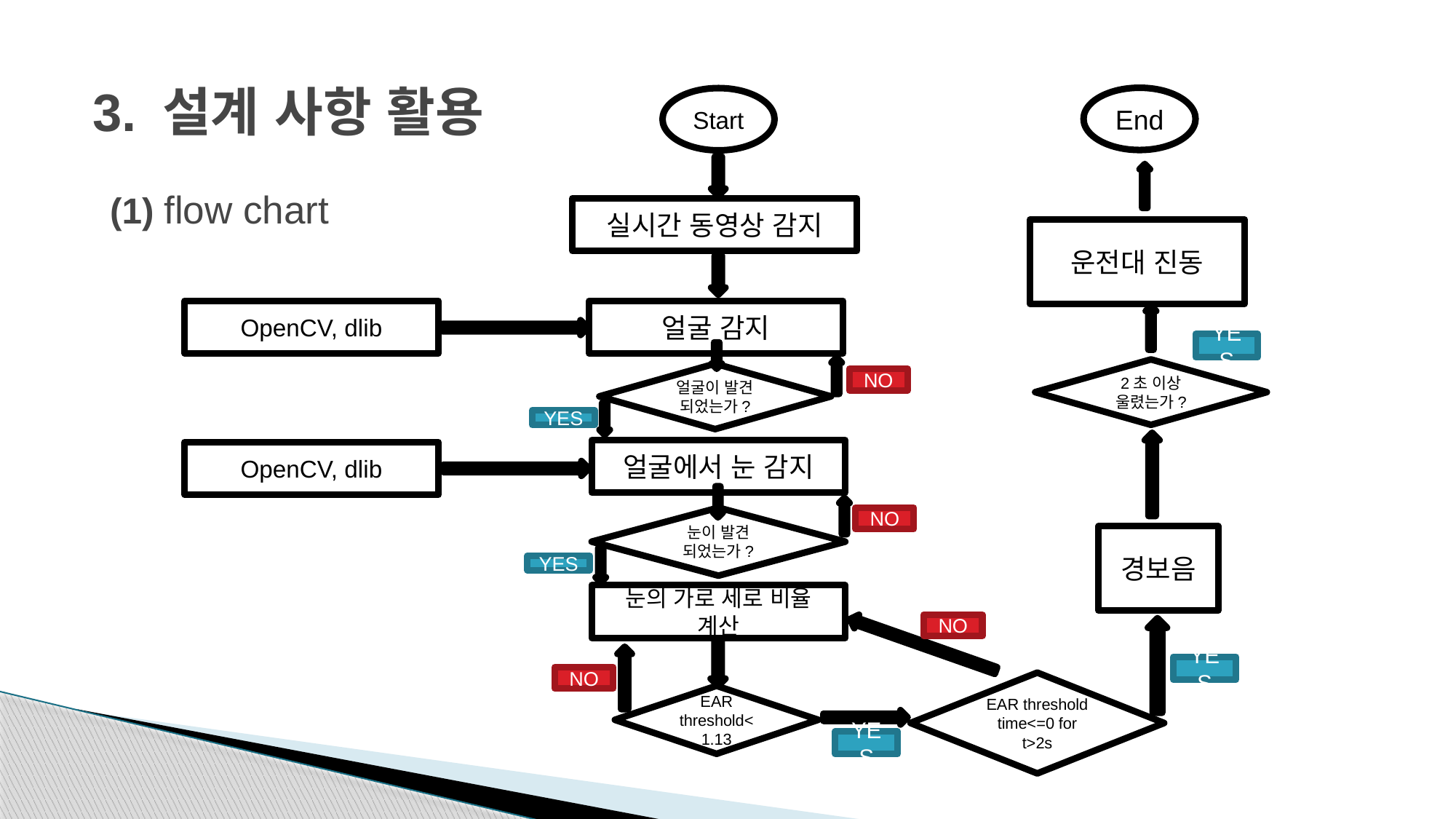

# 3. 설계 사항 활용 (1) flow chart
End
Start

실시간 동영상 감지
운전대 진동

OpenCV, dlib
얼굴 감지

YES

2초 이상 울렸는가?
얼굴이 발견 되었는가?
NO

YES

얼굴에서 눈 감지
OpenCV, dlib

눈이 발견 되었는가?
NO

경보음
YES

눈의 가로 세로 비율 계산
NO

YES
NO

EAR threshold time<=0 for t>2s
EAR threshold<1.13

YES